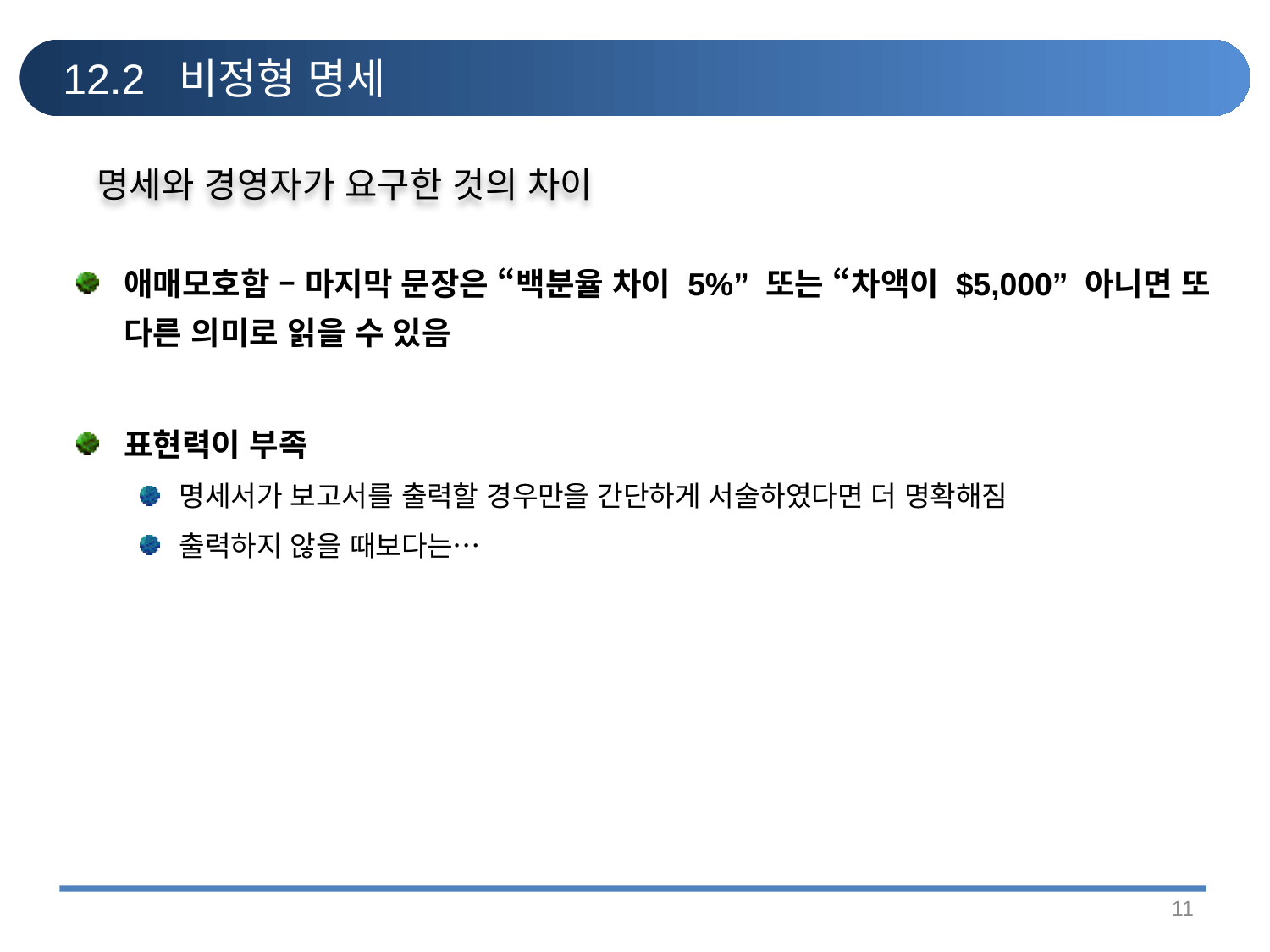

# 12.2  비정형 명세
명세와 경영자가 요구한 것의 차이
애매모호함 – 마지막 문장은 “백분율 차이 5%” 또는 “차액이 $5,000” 아니면 또 다른 의미로 읽을 수 있음

표현력이 부족
명세서가 보고서를 출력할 경우만을 간단하게 서술하였다면 더 명확해짐
출력하지 않을 때보다는…
11